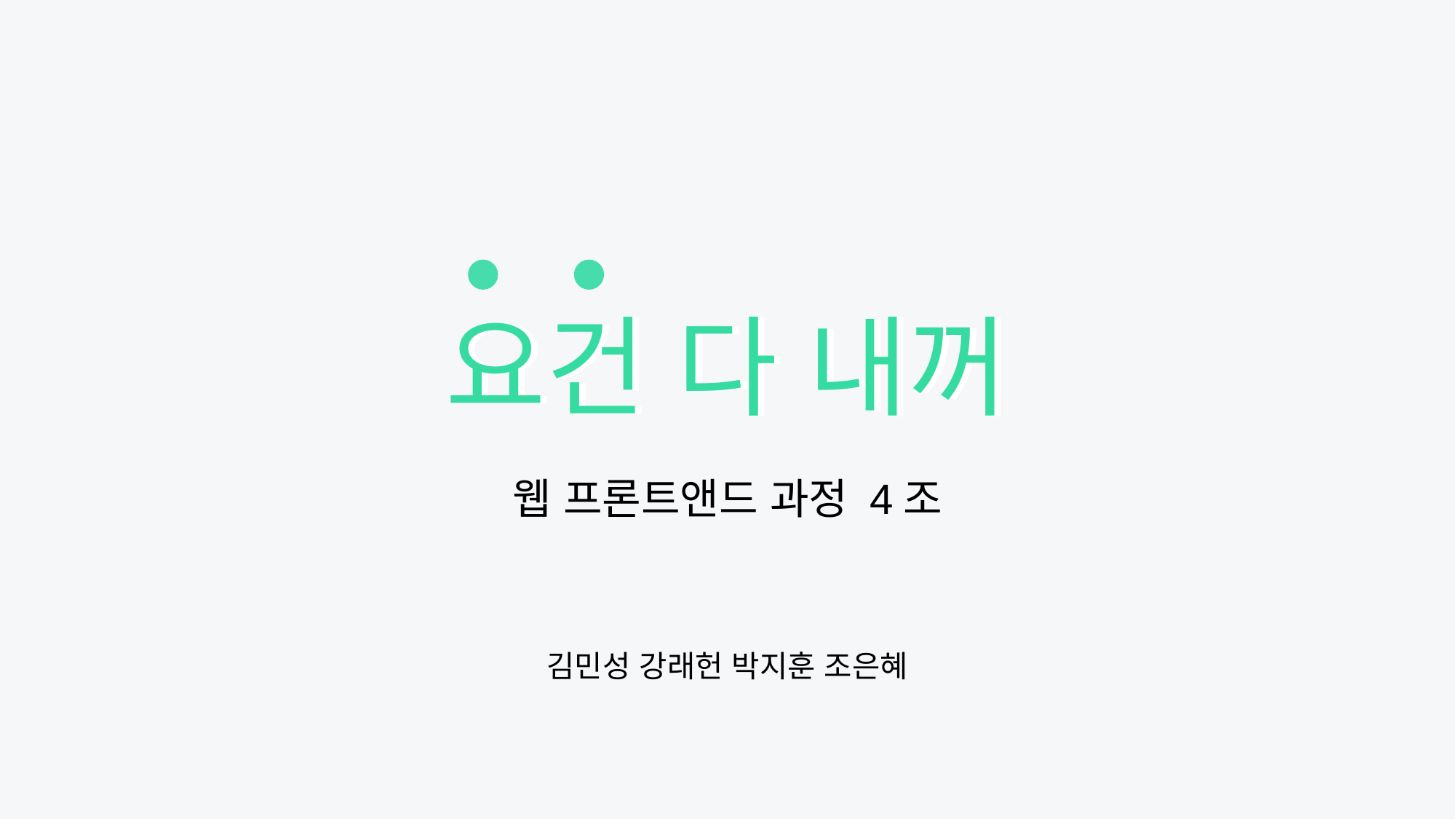

요건 다 내꺼
요건 다 내꺼
웹 프론트앤드 과정 4조
김민성 강래헌 박지훈 조은혜